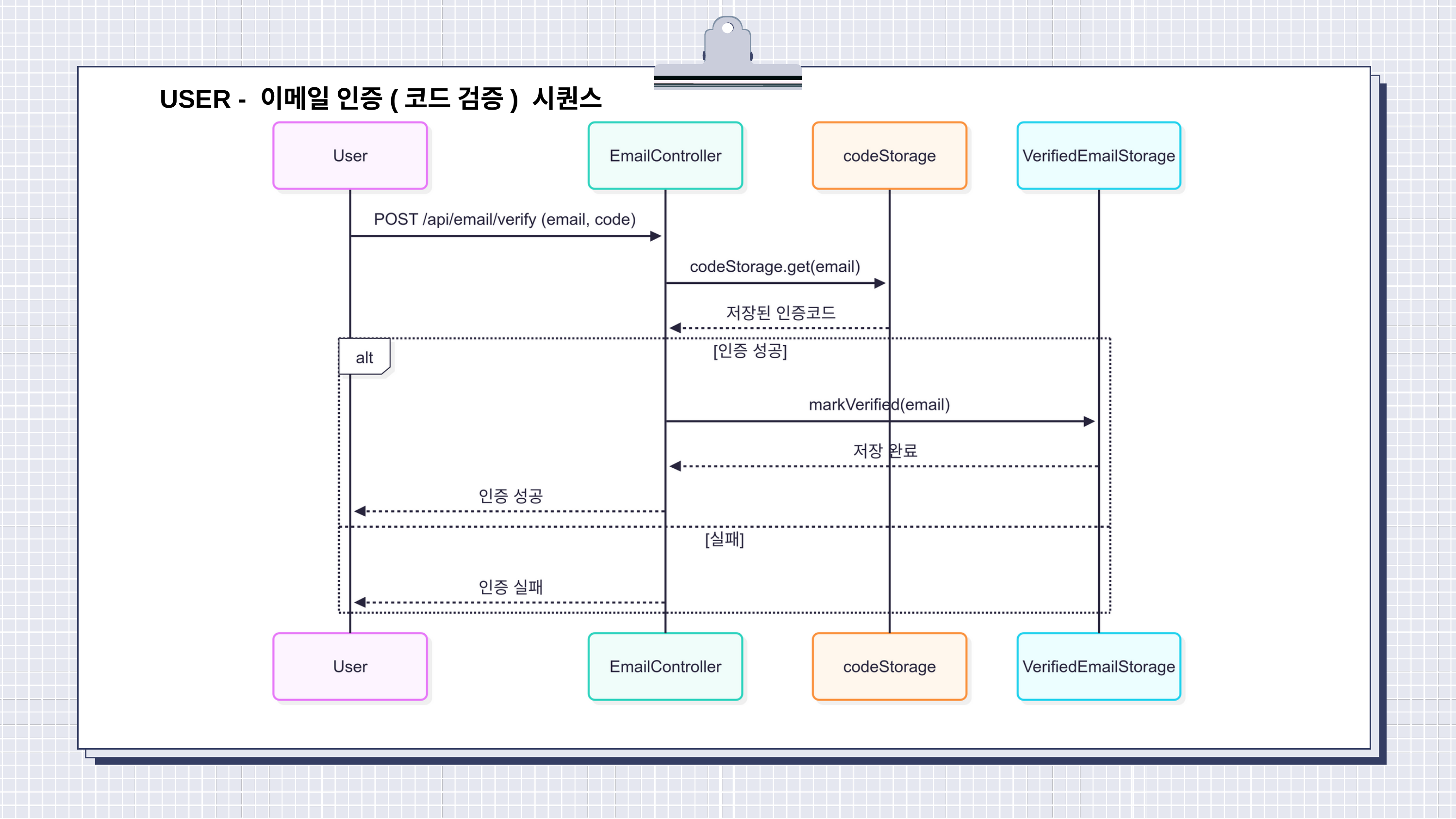

USER - 이메일 인증(코드 검증) 시퀀스

진행 상황 요약